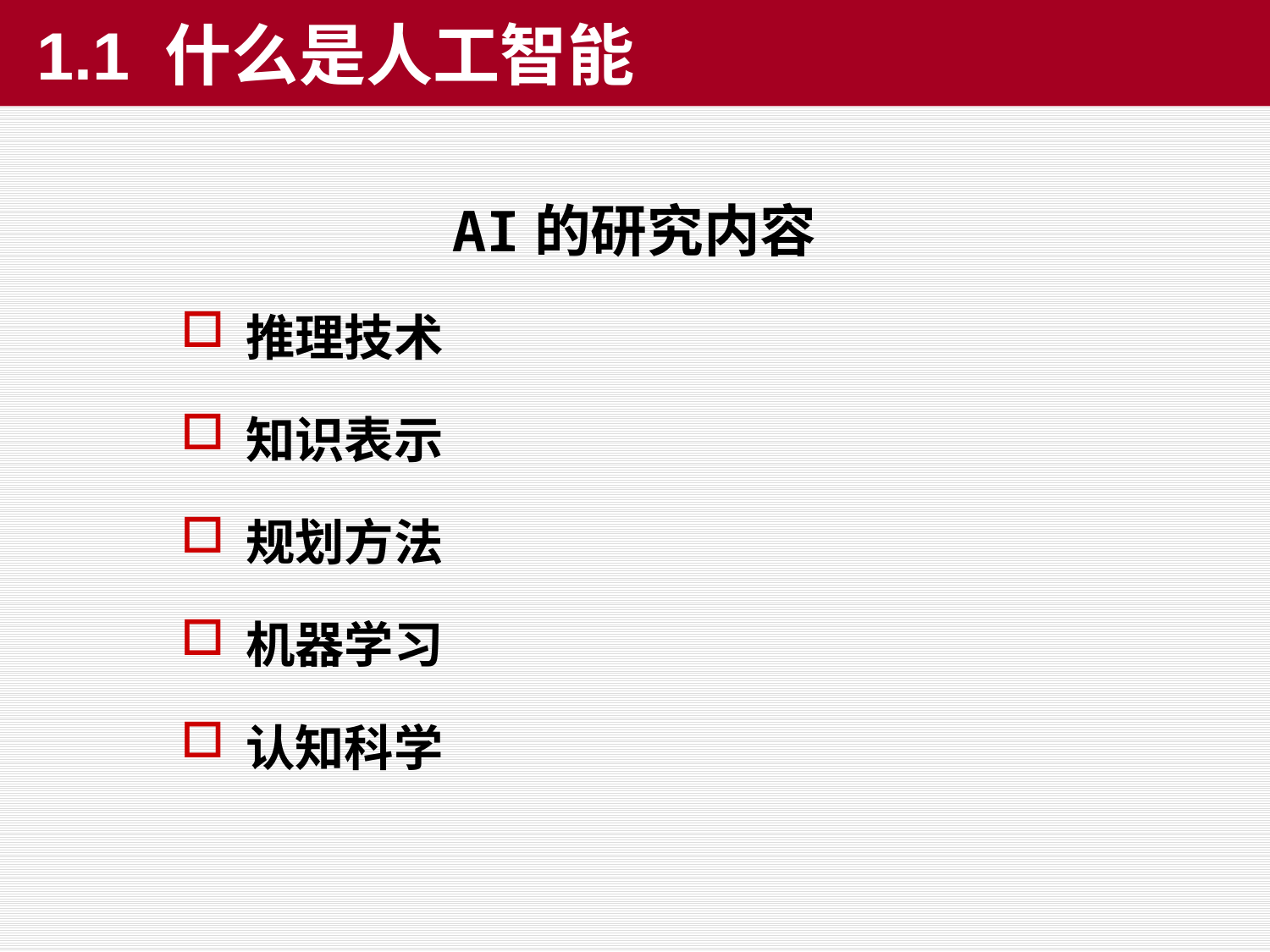

1.1 什么是人工智能
AI的研究内容
推理技术
知识表示
规划方法
机器学习
认知科学